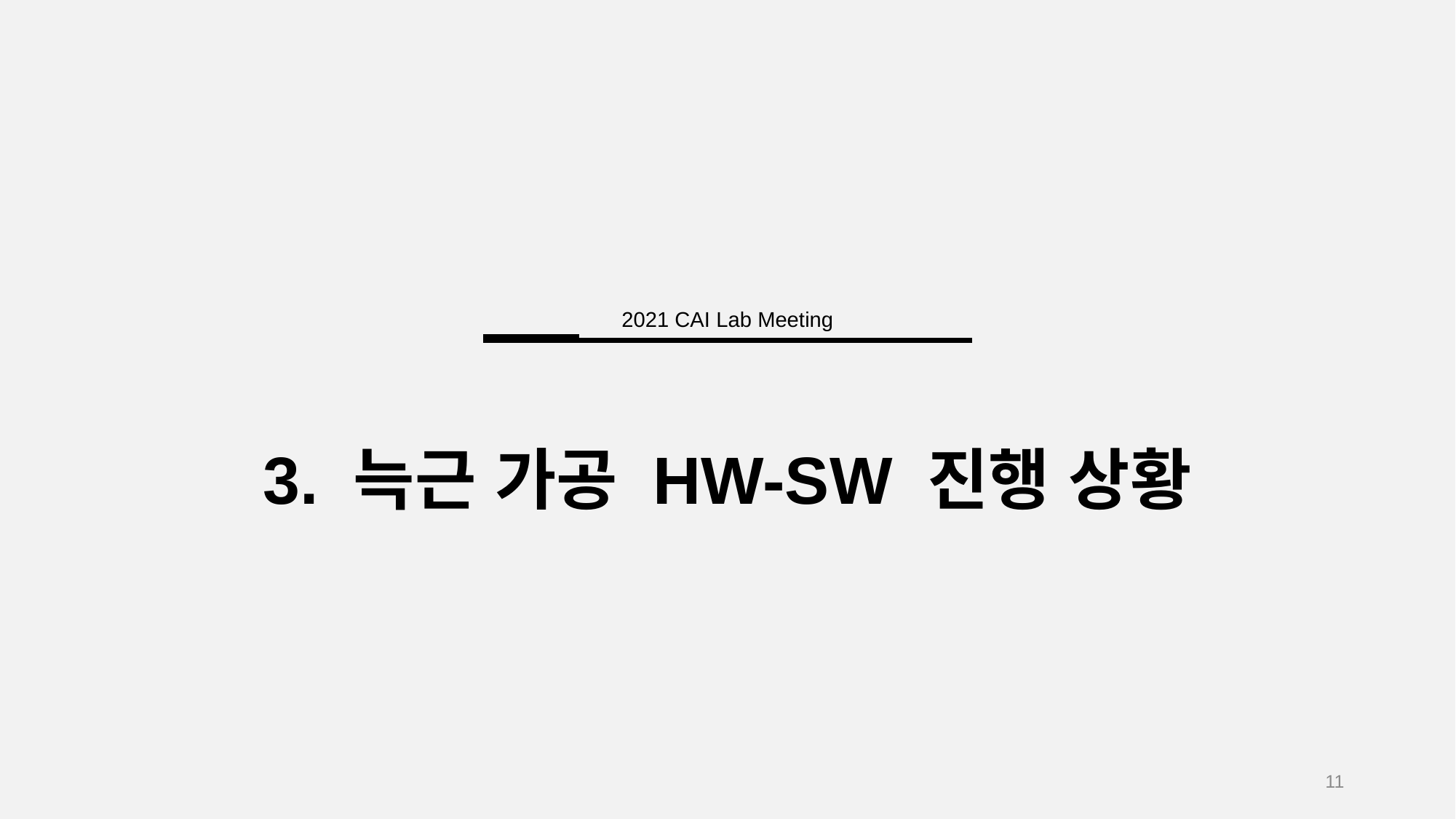

2021 CAI Lab Meeting

3. 늑근 가공 HW-SW 진행 상황
11